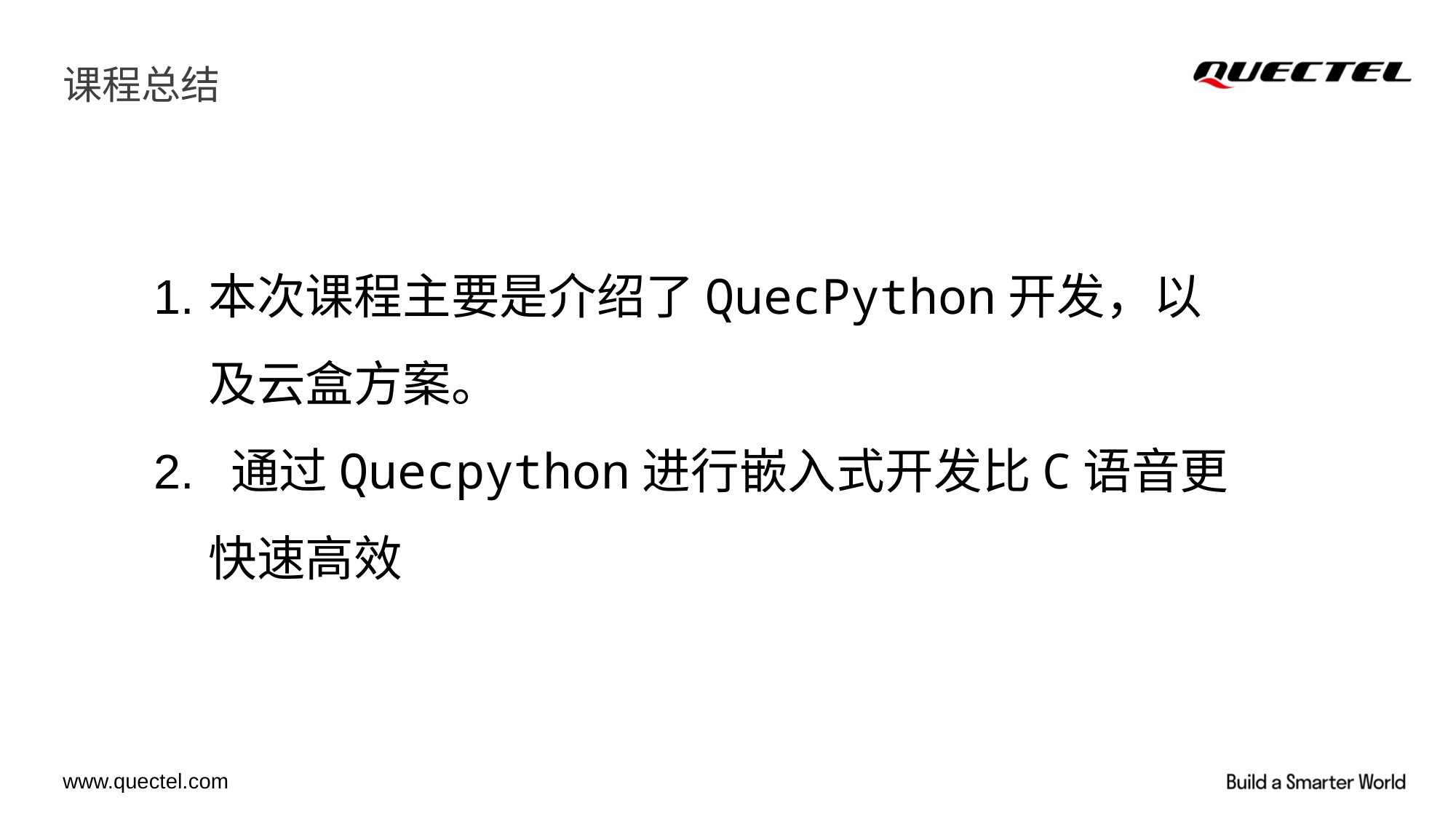

# 课程总结
本次课程主要是介绍了QuecPython开发，以及云盒方案。
 通过Quecpython进行嵌入式开发比C语音更快速高效